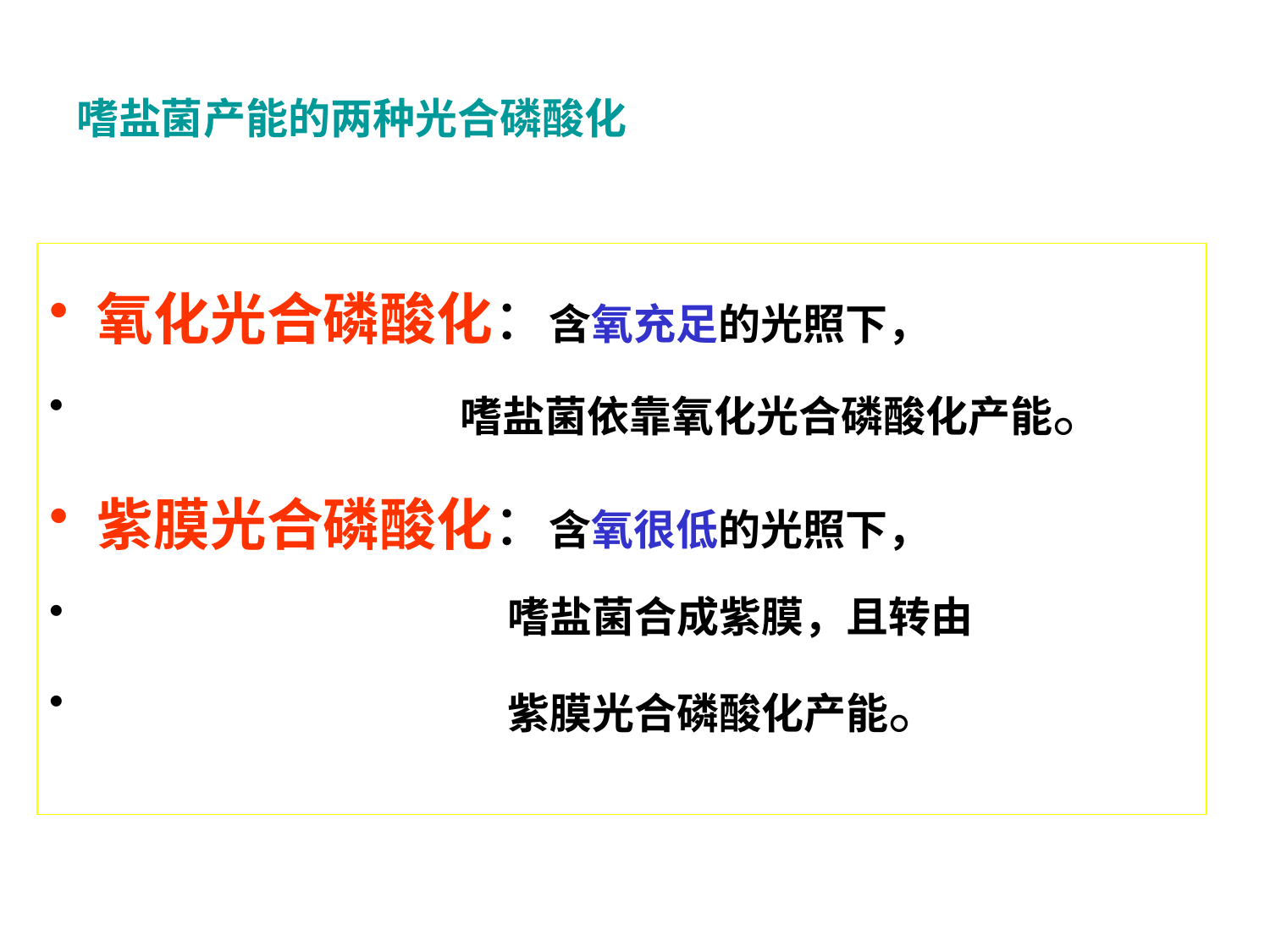

# 嗜盐菌产能的两种光合磷酸化
氧化光合磷酸化：含氧充足的光照下，
                                     嗜盐菌依靠氧化光合磷酸化产能。
紫膜光合磷酸化：含氧很低的光照下，
                                          嗜盐菌合成紫膜，且转由
                                          紫膜光合磷酸化产能。